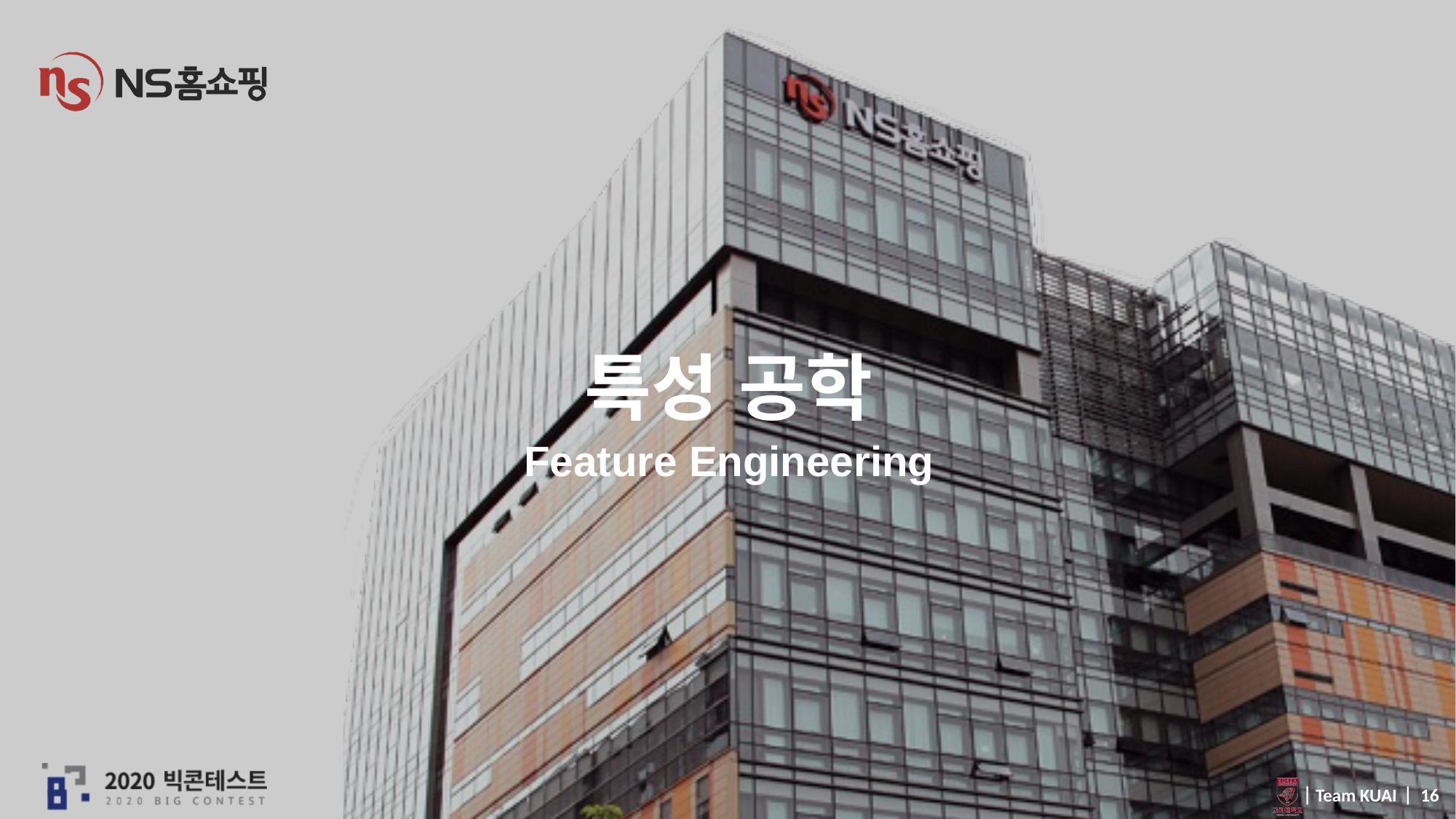

# 특성 공학 Feature Engineering
 ⎸Team KUAI  ⎸ 16